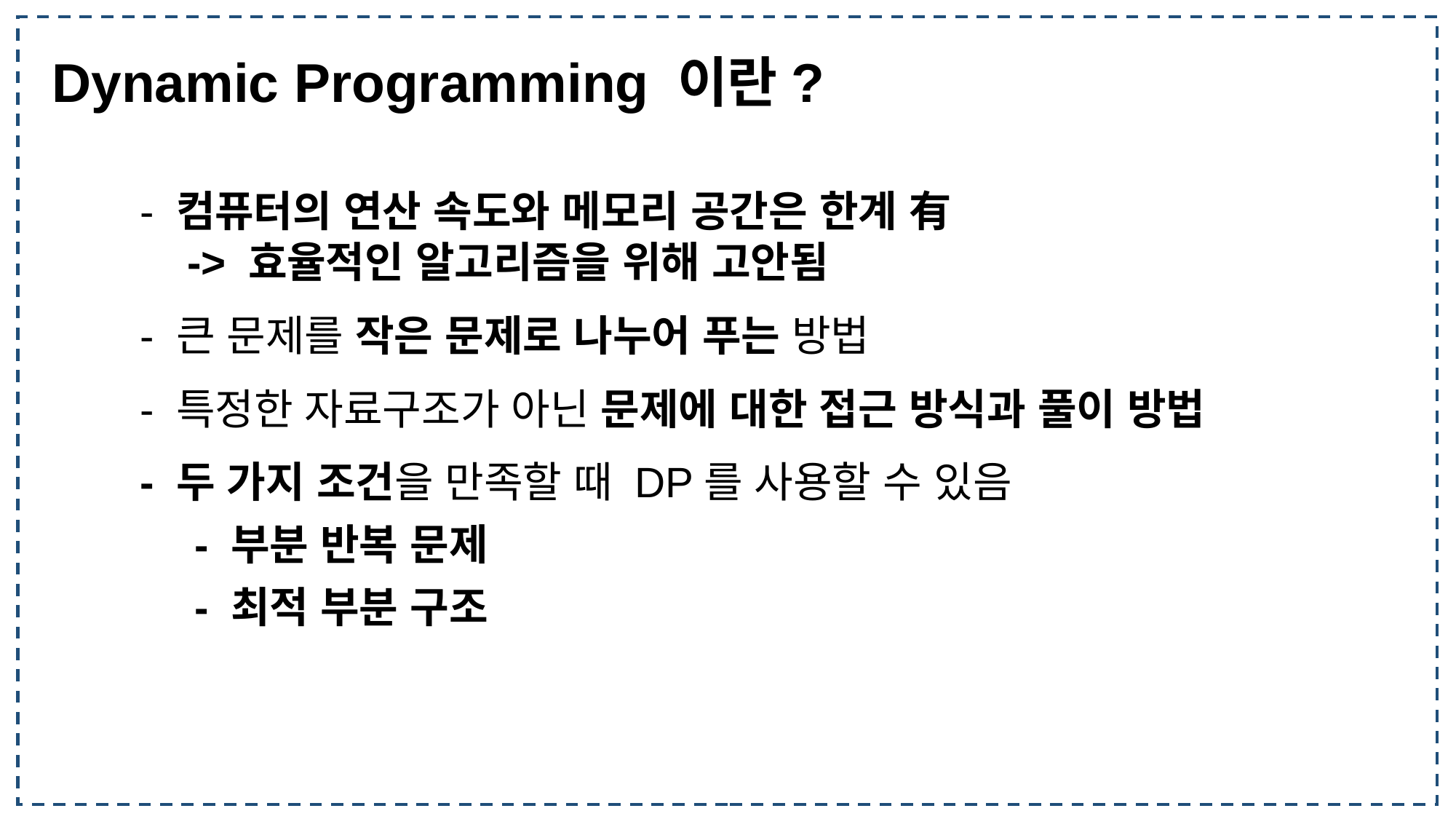

Dynamic Programming 이란?
- 컴퓨터의 연산 속도와 메모리 공간은 한계 有
    -> 효율적인 알고리즘을 위해 고안됨
- 큰 문제를 작은 문제로 나누어 푸는 방법
- 특정한 자료구조가 아닌 문제에 대한 접근 방식과 풀이 방법
- 두 가지 조건을 만족할 때 DP를 사용할 수 있음
- 부분 반복 문제
- 최적 부분 구조